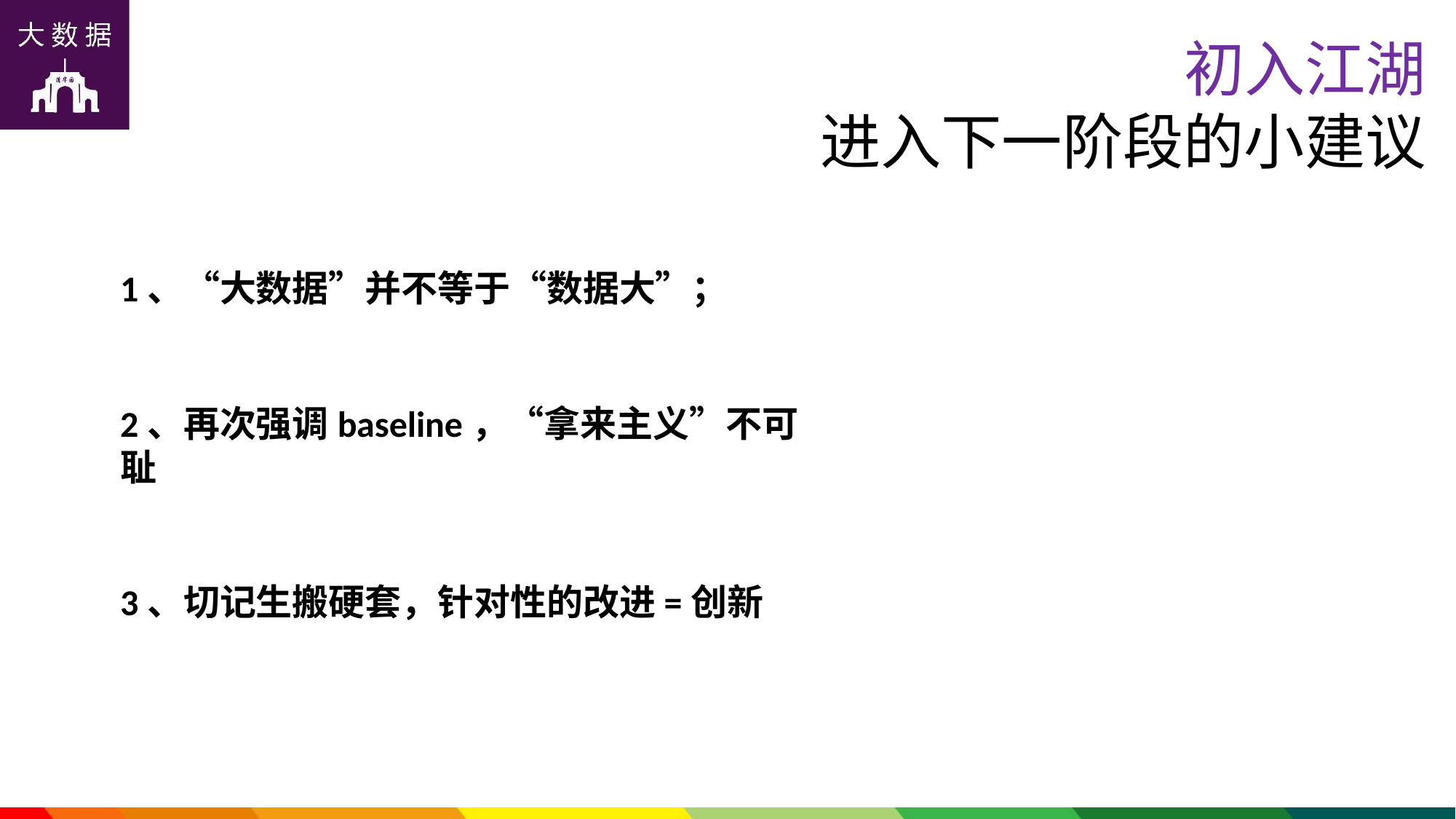

# 初入江湖 进入下一阶段的小建议
1、“大数据”并不等于“数据大”；

2、再次强调baseline，“拿来主义”不可耻

3、切记生搬硬套，针对性的改进=创新